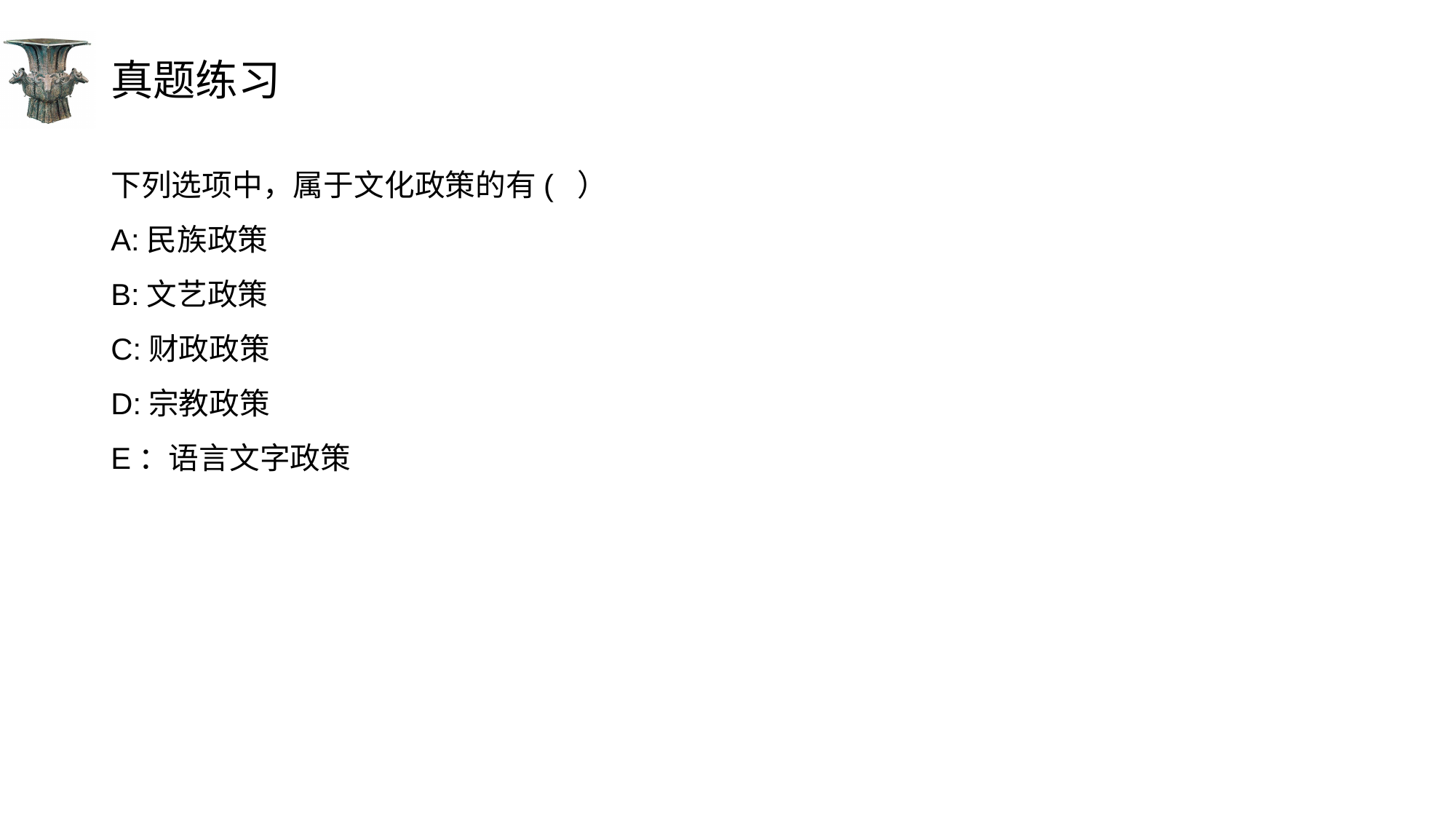

# 真题练习
下列选项中，属于文化政策的有(  ）
A:民族政策
B:文艺政策
C:财政政策
D:宗教政策
E：语言文字政策
75